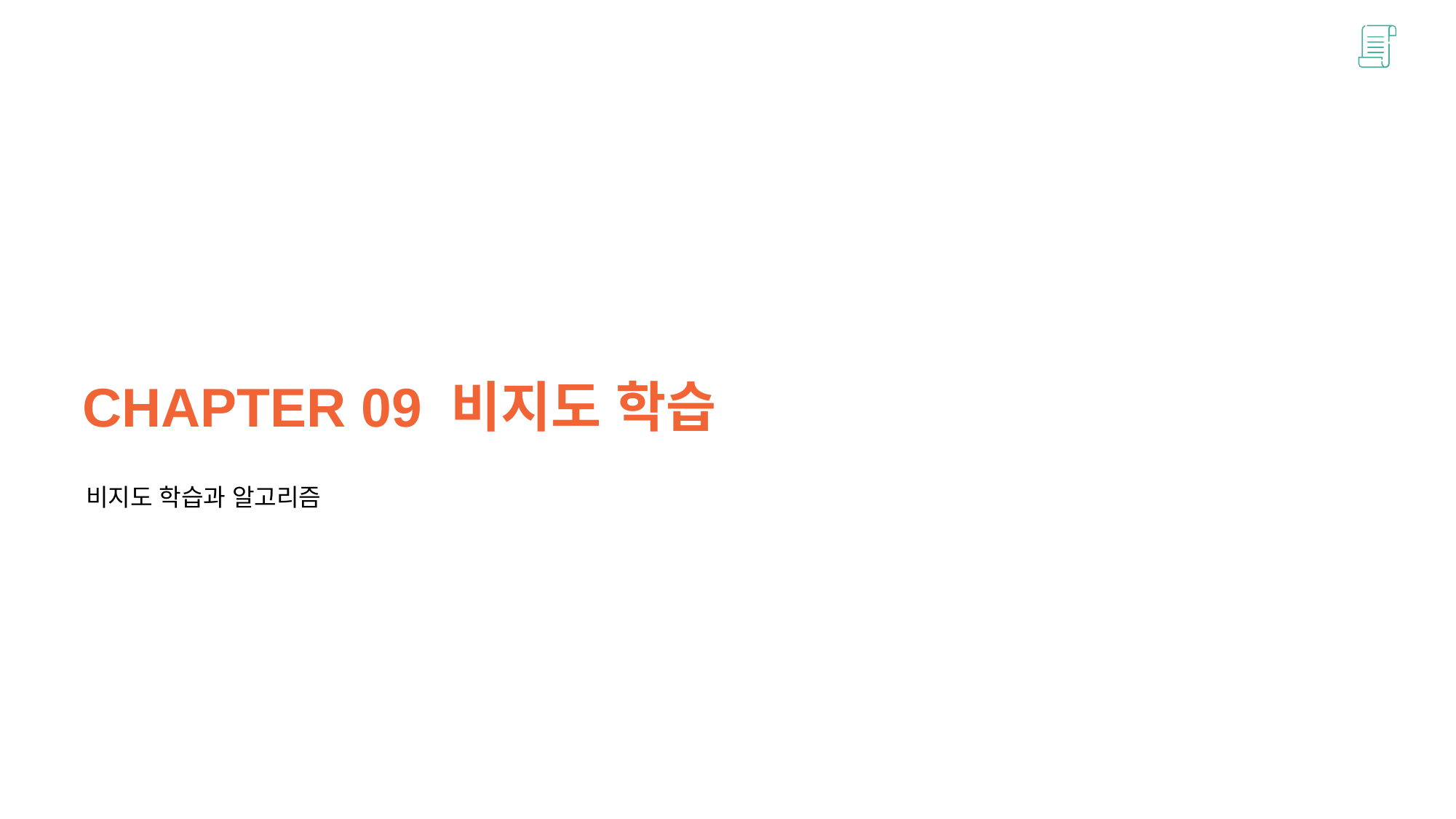

CHAPTER 09 비지도 학습
비지도 학습과 알고리즘